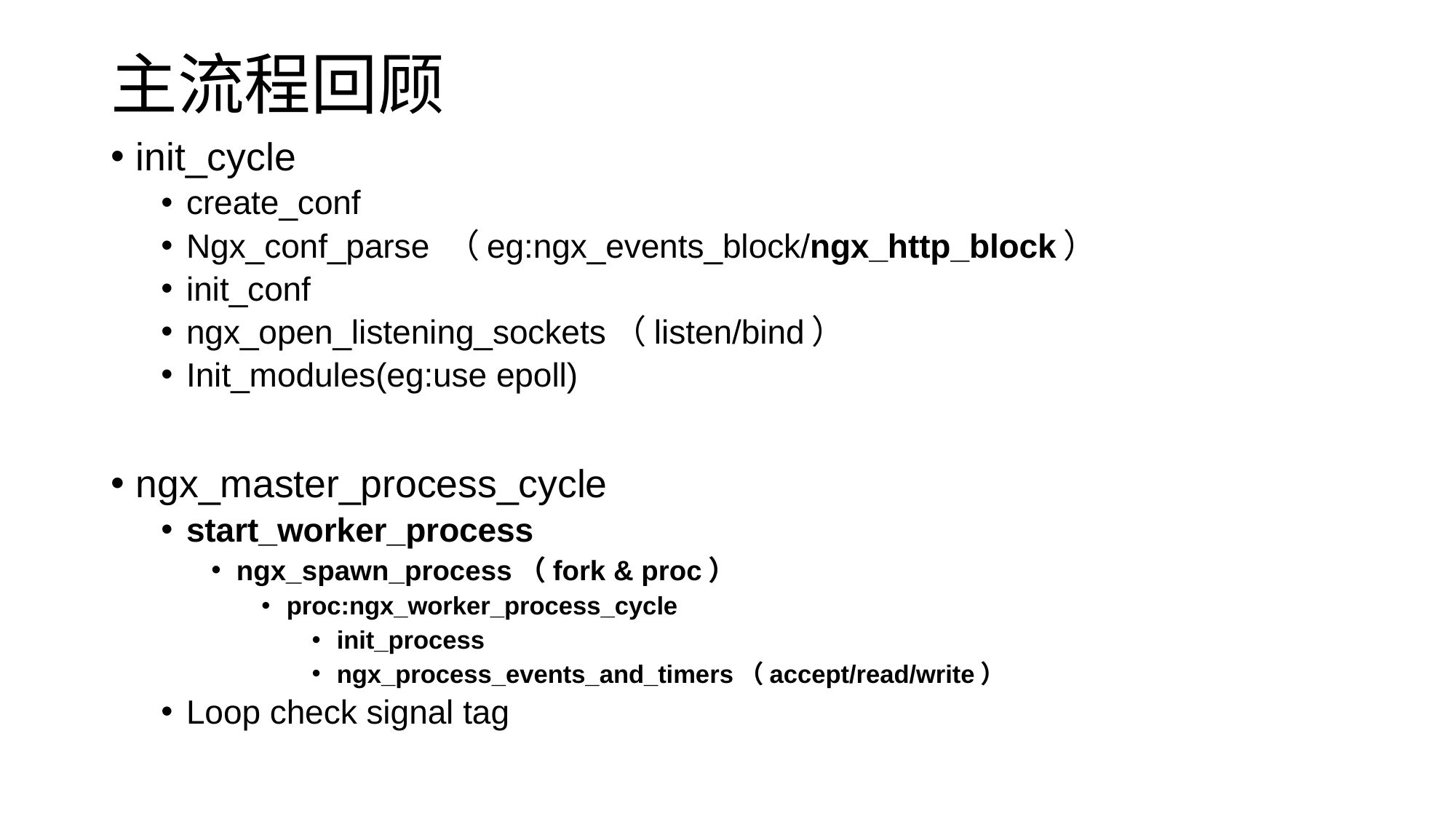

# 主流程回顾
init_cycle
create_conf
Ngx_conf_parse （eg:ngx_events_block/ngx_http_block）
init_conf
ngx_open_listening_sockets（listen/bind）
Init_modules(eg:use epoll)

ngx_master_process_cycle
start_worker_process
ngx_spawn_process（fork & proc）
proc:ngx_worker_process_cycle
init_process
ngx_process_events_and_timers（accept/read/write）
Loop check signal tag